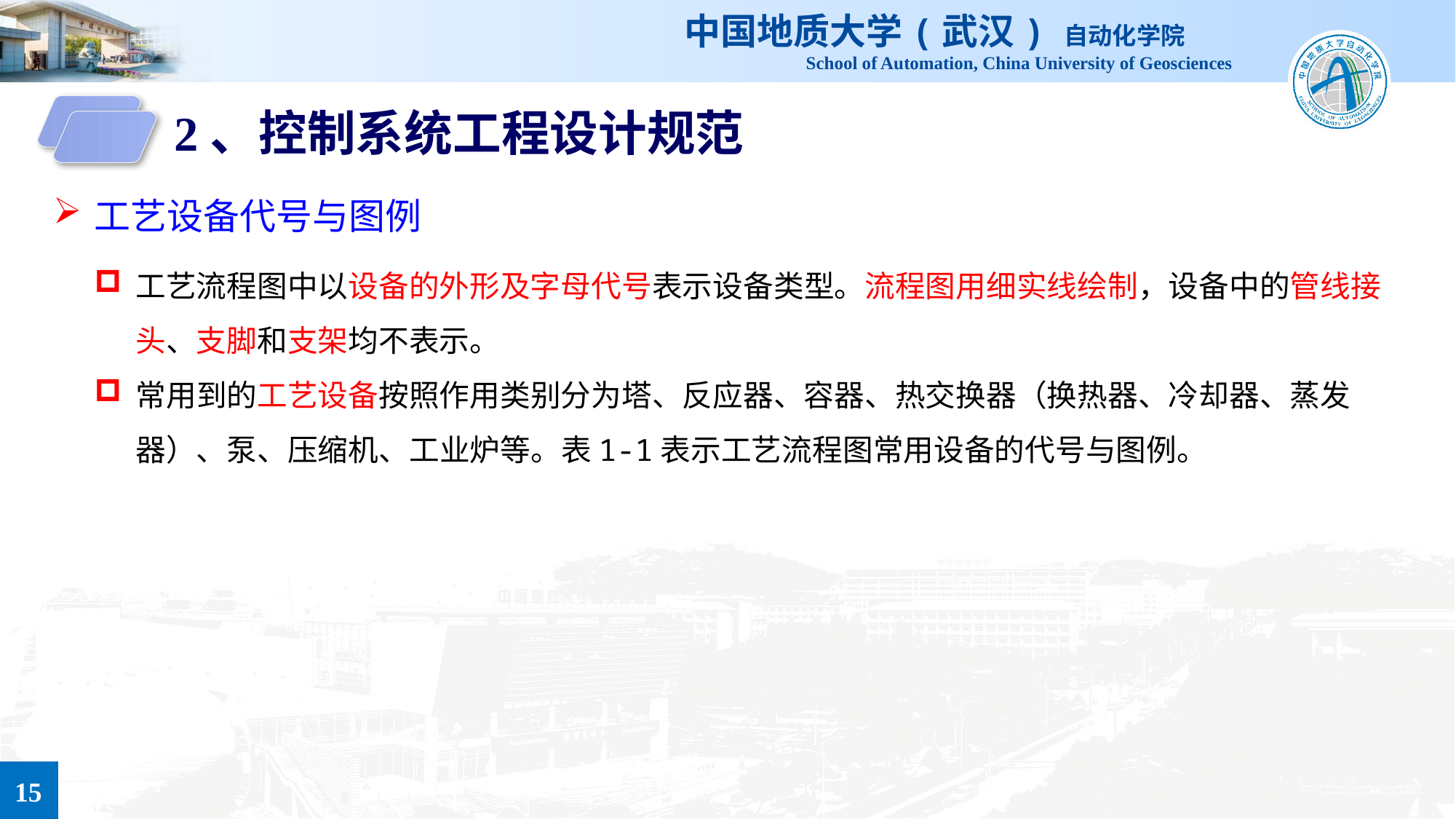

2、控制系统工程设计规范
工艺设备代号与图例
工艺流程图中以设备的外形及字母代号表示设备类型。流程图用细实线绘制，设备中的管线接头、支脚和支架均不表示。
常用到的工艺设备按照作用类别分为塔、反应器、容器、热交换器（换热器、冷却器、蒸发器）、泵、压缩机、工业炉等。表1-1表示工艺流程图常用设备的代号与图例。
15